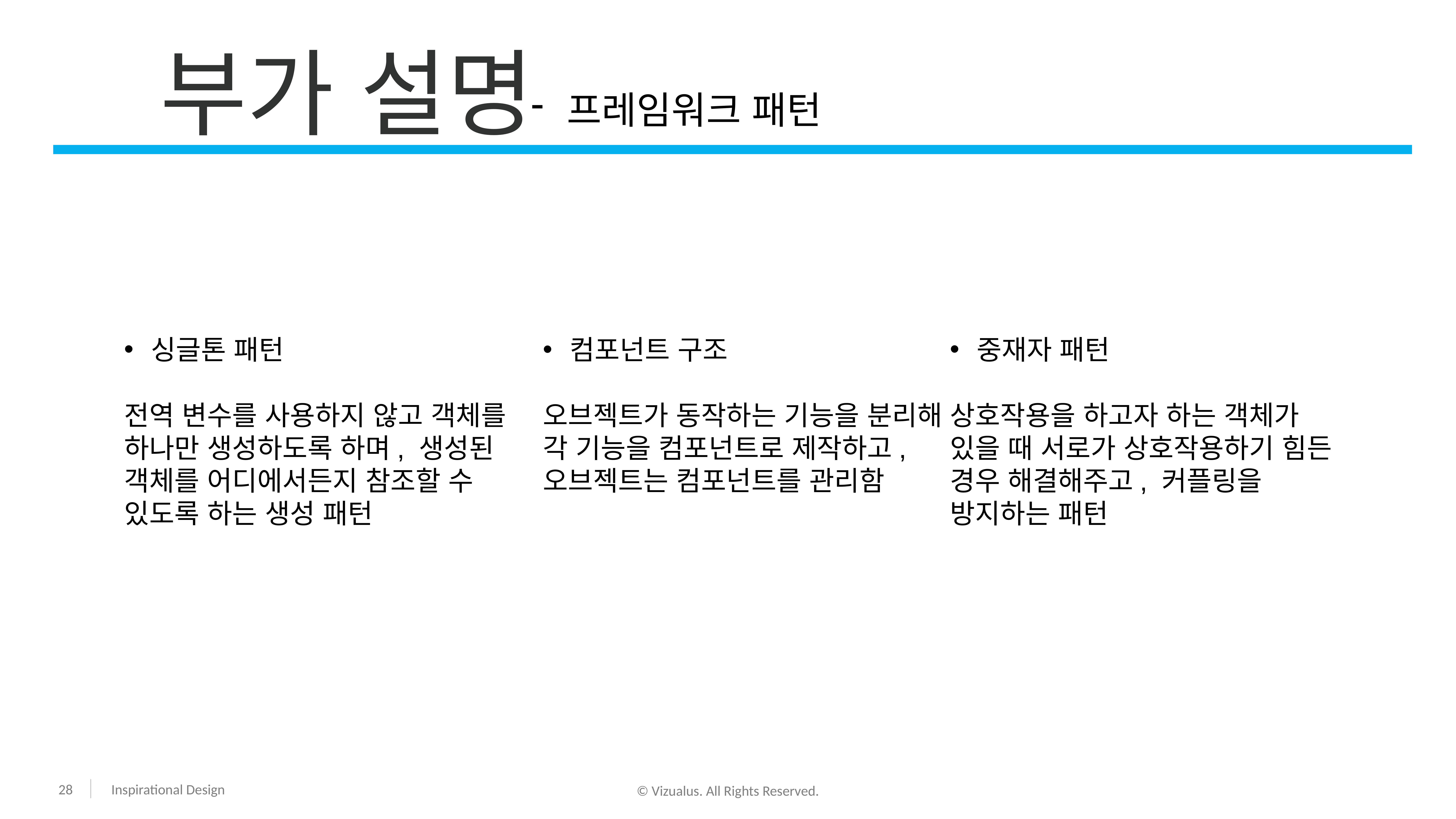

부가 설명
프레임워크 패턴

싱글톤 패턴

전역 변수를 사용하지 않고 객체를 하나만 생성하도록 하며, 생성된 객체를 어디에서든지 참조할 수 있도록 하는 생성 패턴
컴포넌트 구조

오브젝트가 동작하는 기능을 분리해 각 기능을 컴포넌트로 제작하고, 오브젝트는 컴포넌트를 관리함
중재자 패턴

상호작용을 하고자 하는 객체가 있을 때 서로가 상호작용하기 힘든 경우 해결해주고, 커플링을 방지하는 패턴
28
© Vizualus. All Rights Reserved.